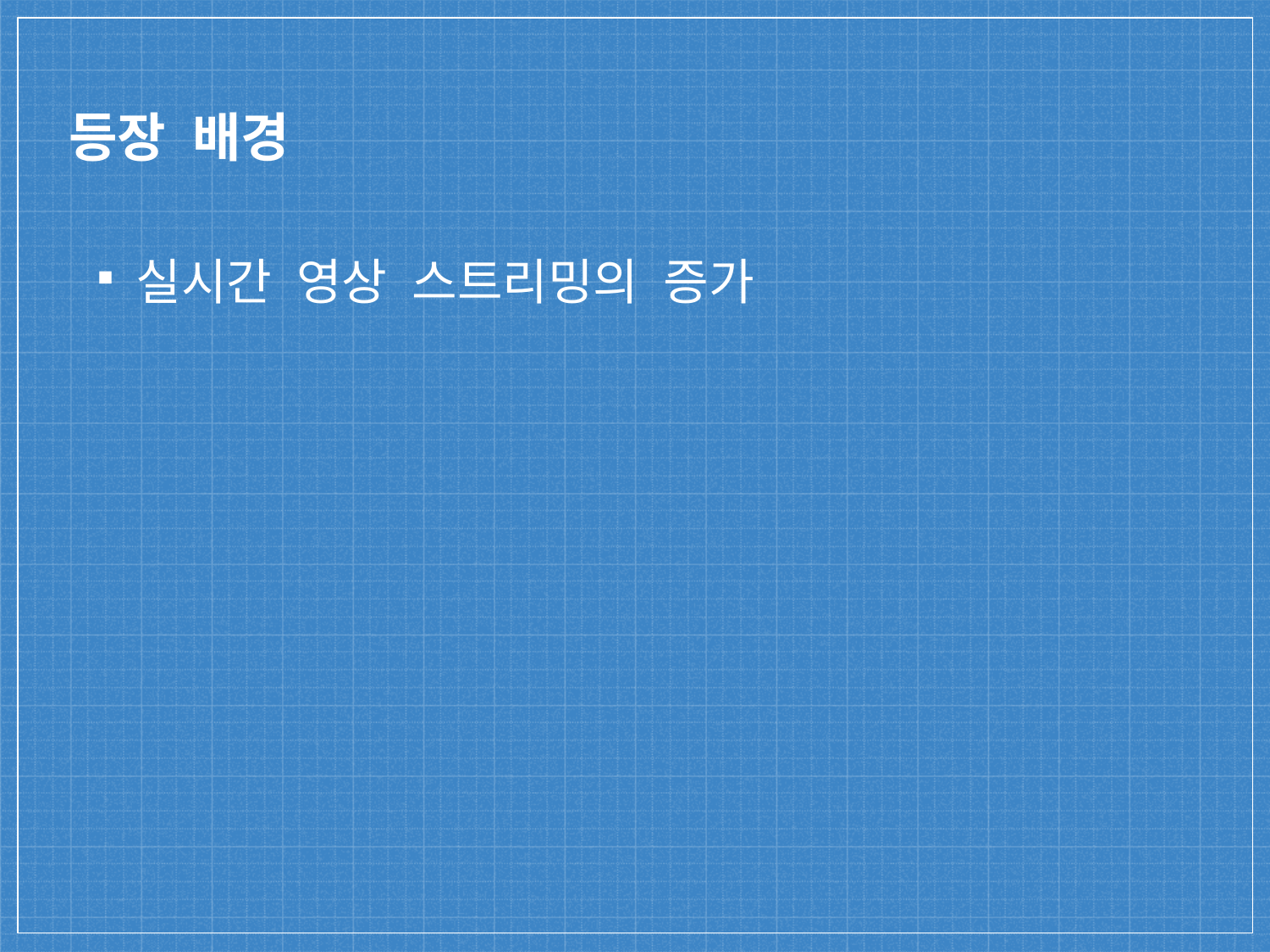

# 등장 배경
실시간 영상 스트리밍의 증가